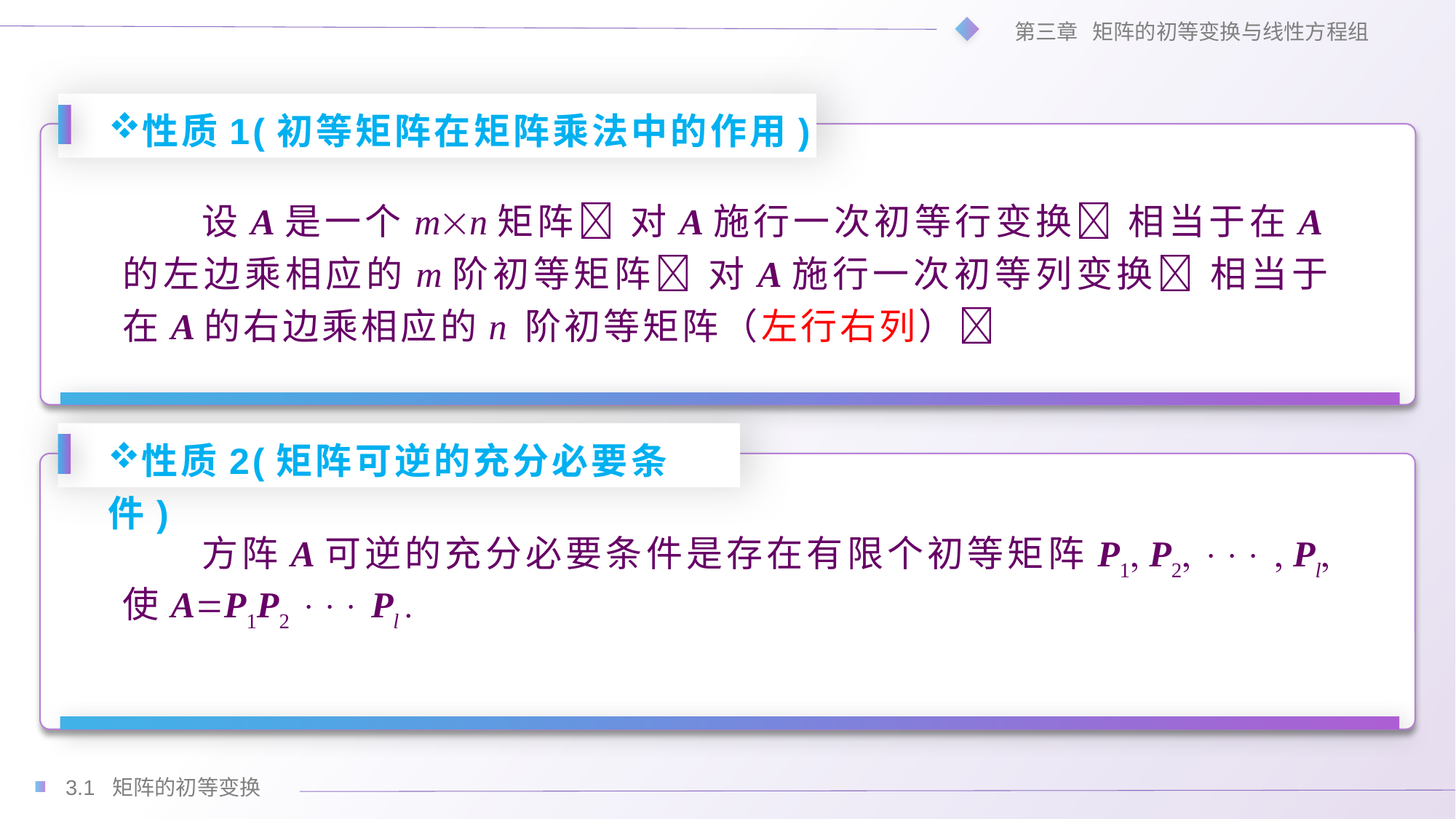

性质1(初等矩阵在矩阵乘法中的作用)

设A是一个m×n矩阵. 对A施行一次初等行变换, 相当于在A的左边乘相应的m阶初等矩阵; 对A施行一次初等列变换, 相当于在A的右边乘相应的n 阶初等矩阵（左行右列）.

性质2(矩阵可逆的充分必要条件)

方阵A可逆的充分必要条件是存在有限个初等矩阵P1, P2, ⋅⋅⋅ , Pl, 使A=P1P2 ⋅⋅⋅ Pl .